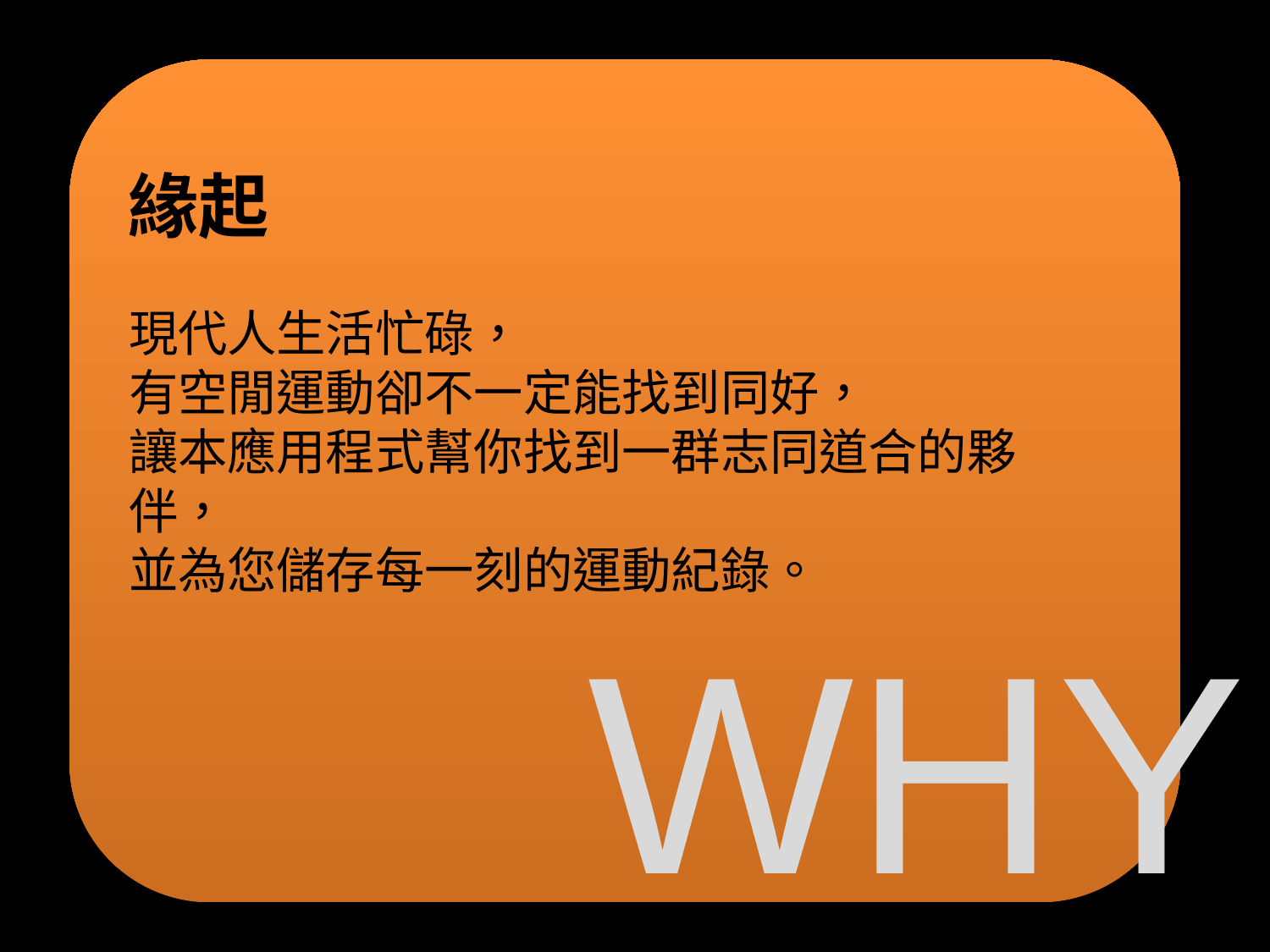

# 緣起
現代人生活忙碌，
有空閒運動卻不一定能找到同好，
讓本應用程式幫你找到一群志同道合的夥伴，
並為您儲存每一刻的運動紀錄。
WHY